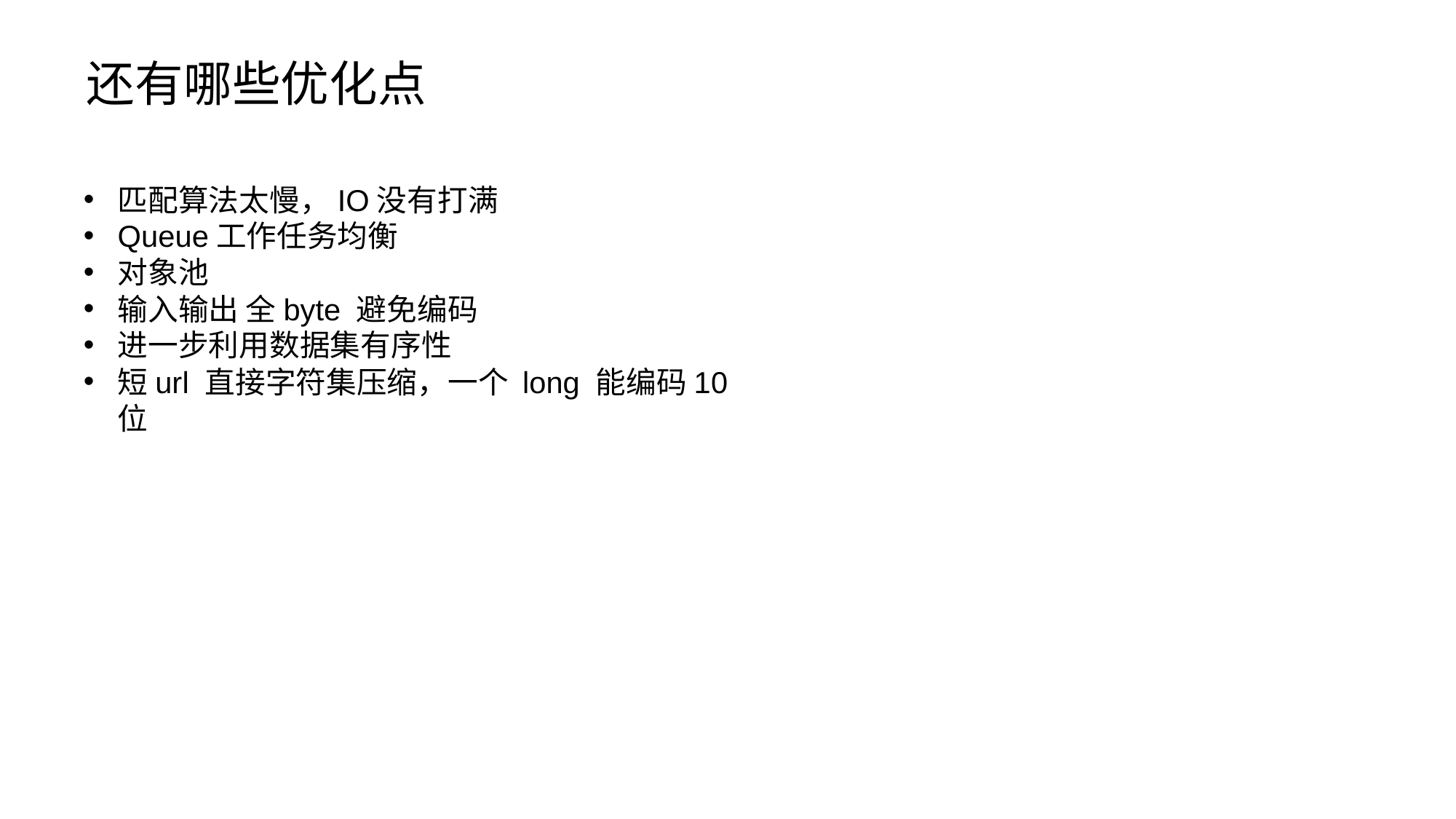

还有哪些优化点

匹配算法太慢，IO没有打满
Queue工作任务均衡
对象池
输入输出 全byte 避免编码
进一步利用数据集有序性
短url 直接字符集压缩，一个 long 能编码10位